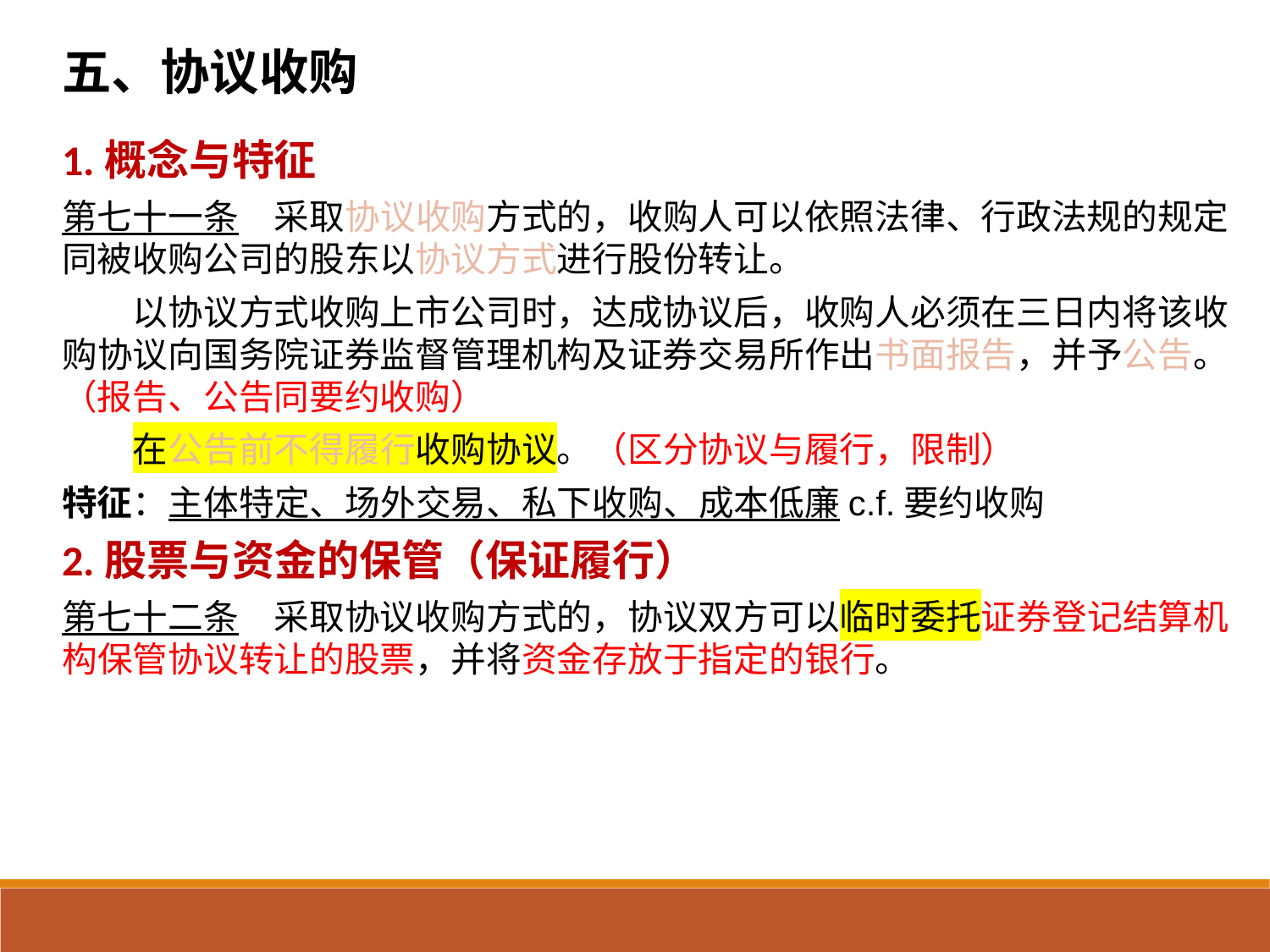

五、协议收购
1.概念与特征
第七十一条　采取协议收购方式的，收购人可以依照法律、行政法规的规定同被收购公司的股东以协议方式进行股份转让。
　　以协议方式收购上市公司时，达成协议后，收购人必须在三日内将该收购协议向国务院证券监督管理机构及证券交易所作出书面报告，并予公告。（报告、公告同要约收购）
　　在公告前不得履行收购协议。（区分协议与履行，限制）
特征：主体特定、场外交易、私下收购、成本低廉c.f.要约收购
2.股票与资金的保管（保证履行）
第七十二条　采取协议收购方式的，协议双方可以临时委托证券登记结算机构保管协议转让的股票，并将资金存放于指定的银行。